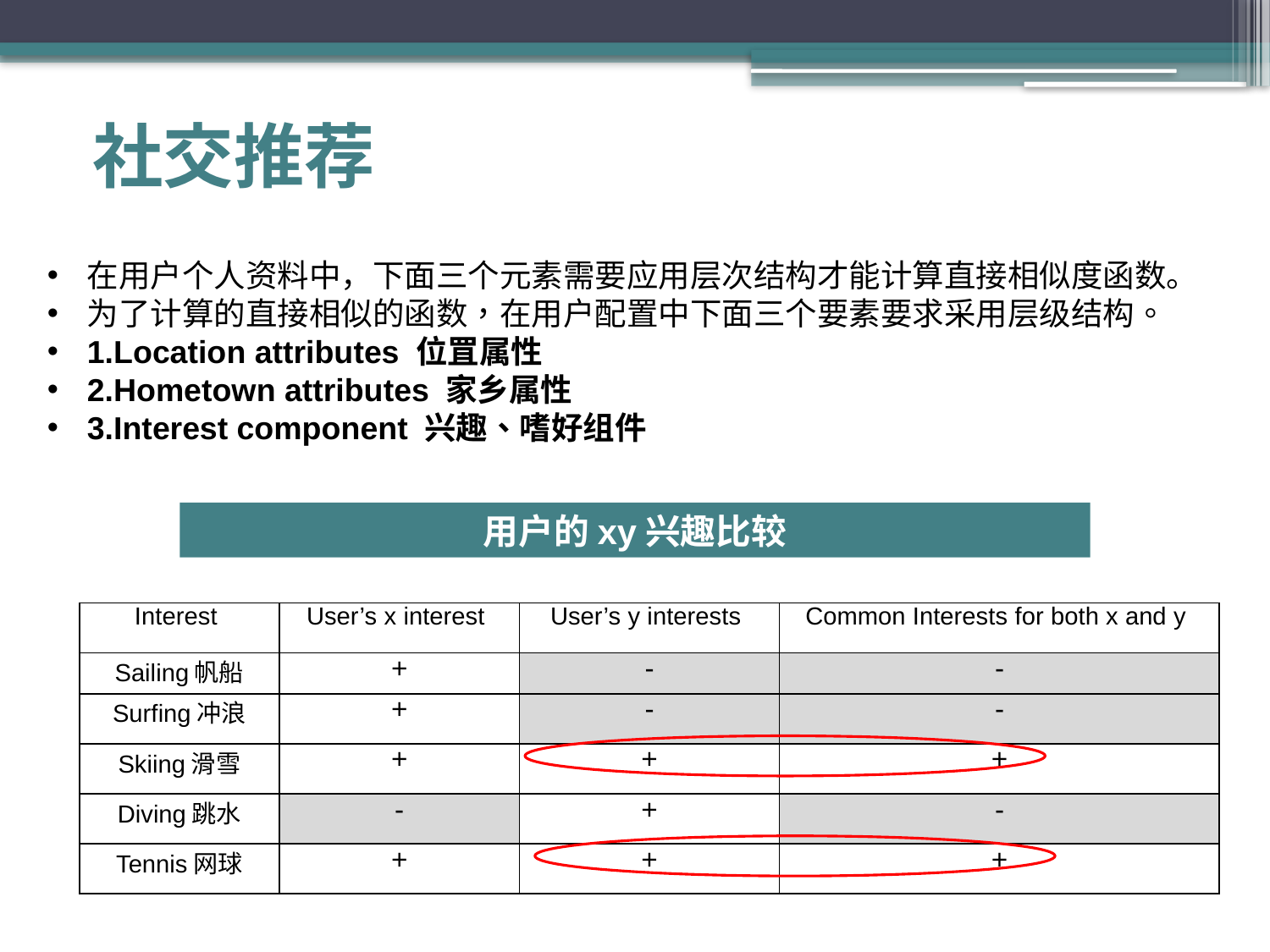

# 社交推荐
在用户个人资料中，下面三个元素需要应用层次结构才能计算直接相似度函数。
为了计算的直接相似的函数，在用户配置中下面三个要素要求采用层级结构。
1.Location attributes 位罝属性
2.Hometown attributes 家乡属性
3.Interest component 兴趣、嗜好组件
用户的xy兴趣比较
| Interest | User’s x interest | User’s y interests | Common Interests for both x and y |
| --- | --- | --- | --- |
| Sailing帆船 | + | - | - |
| Surfing冲浪 | + | - | - |
| Skiing滑雪 | + | + | + |
| Diving跳水 | - | + | - |
| Tennis网球 | + | + | + |